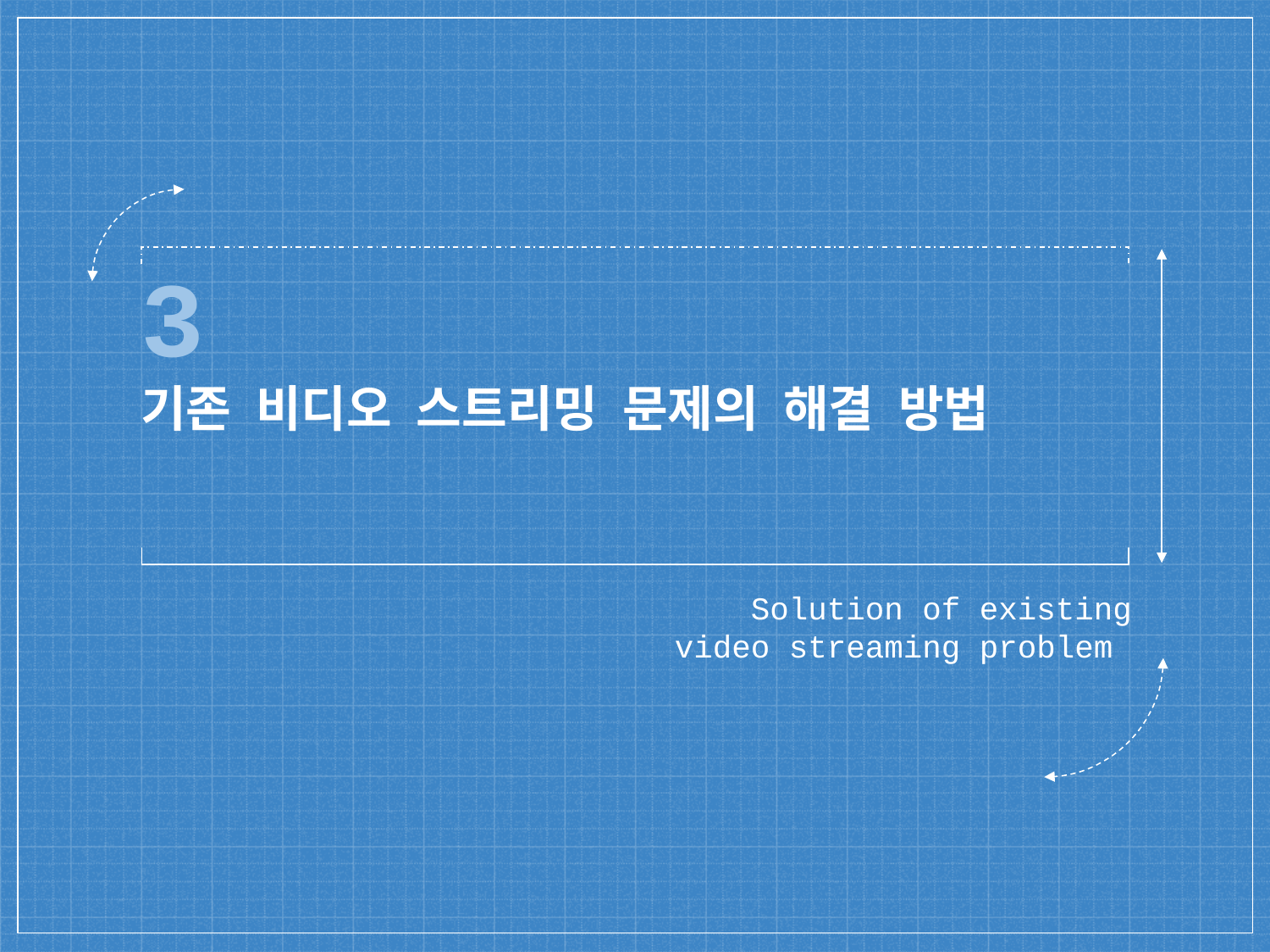

# 3
기존 비디오 스트리밍 문제의 해결 방법
Solution of existing video streaming problem